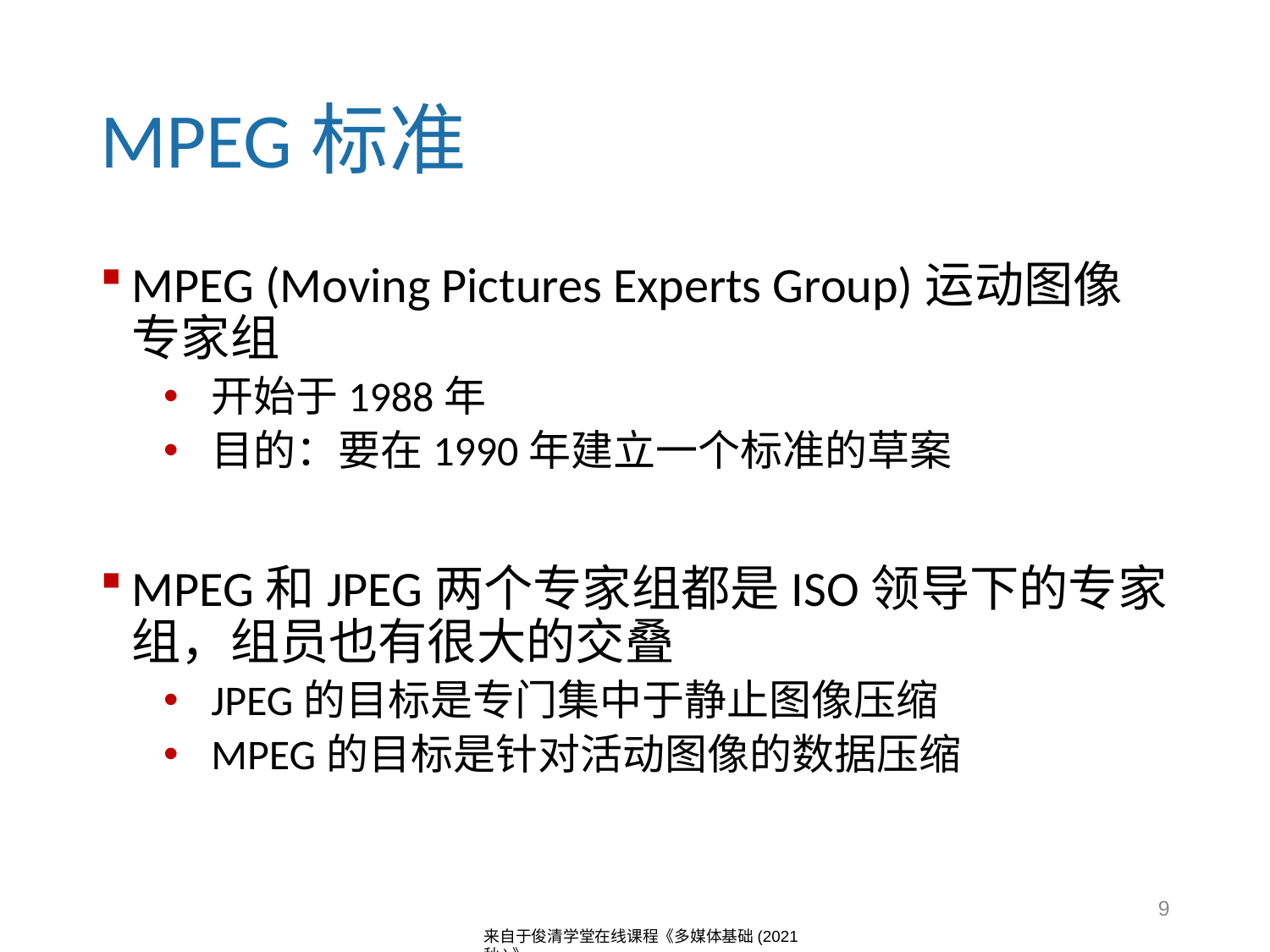

# MPEG标准
MPEG (Moving Pictures Experts Group)运动图像专家组
开始于1988年
目的：要在1990年建立一个标准的草案

MPEG和JPEG两个专家组都是ISO领导下的专家组，组员也有很大的交叠
JPEG的目标是专门集中于静止图像压缩
MPEG的目标是针对活动图像的数据压缩
9
来自于俊清学堂在线课程《多媒体基础(2021秋)》